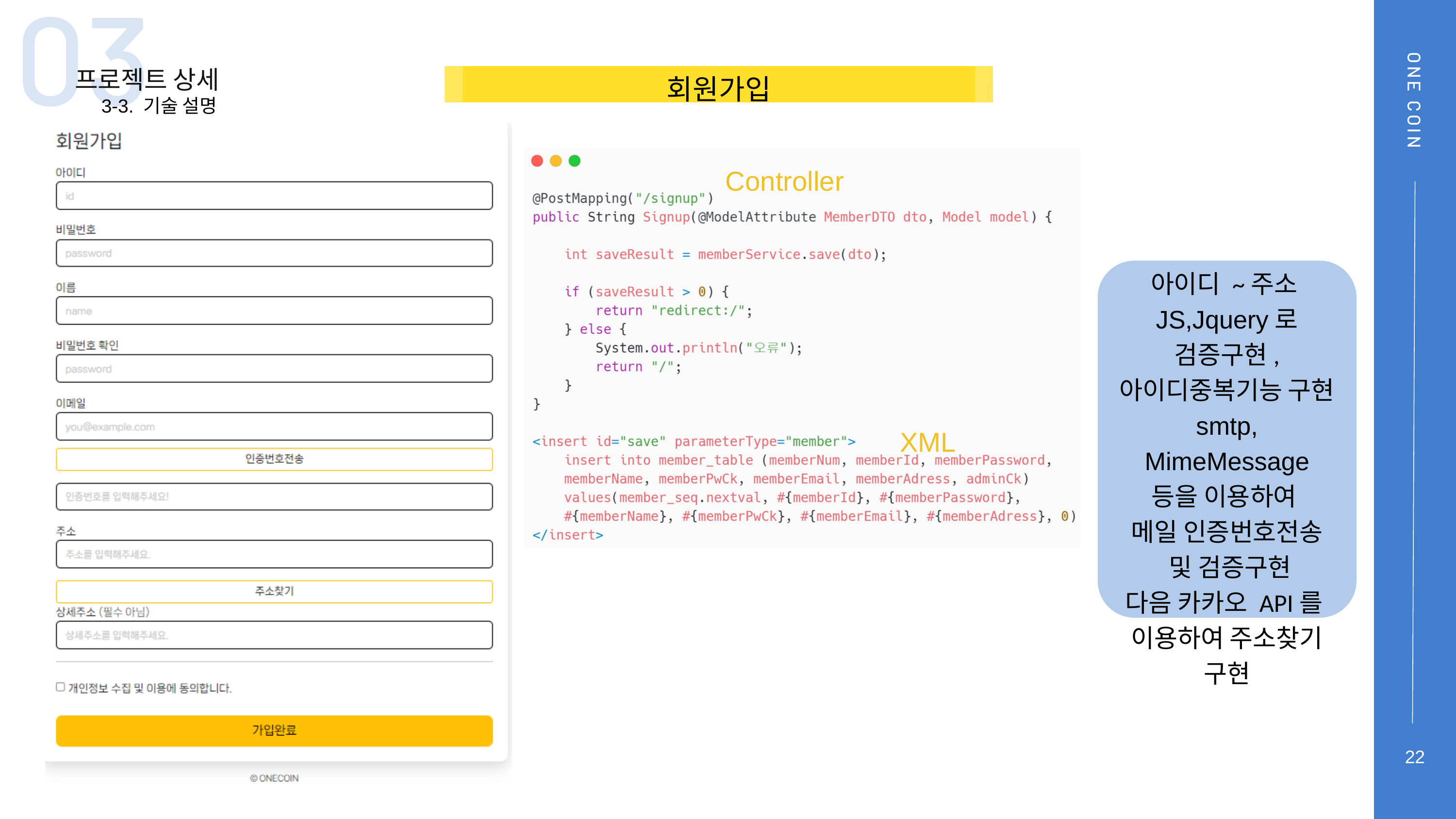

03
프로젝트 상세

회원가입
3-3. 기술 설명

ONE COIN

Controller

아이디 ~주소
JS,Jquery로
검증구현,
아이디중복기능 구현
smtp, MimeMessage
등을 이용하여
메일 인증번호전송
 및 검증구현
다음 카카오 API를
이용하여 주소찾기 구현
XML
22